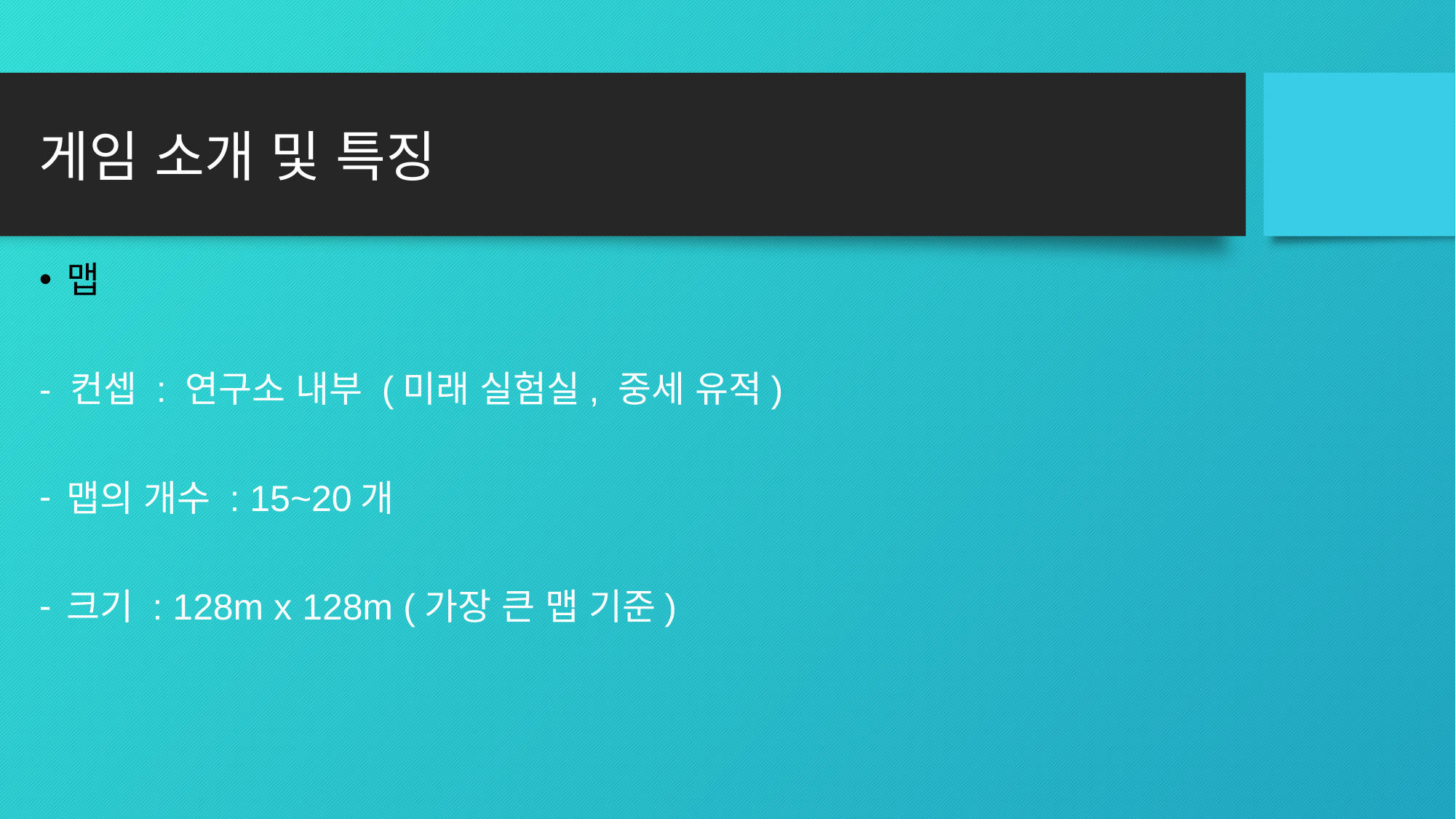

# 게임 소개 및 특징
맵

- 컨셉 : 연구소 내부 (미래 실험실, 중세 유적)

맵의 개수 : 15~20개

크기 : 128m x 128m (가장 큰 맵 기준)